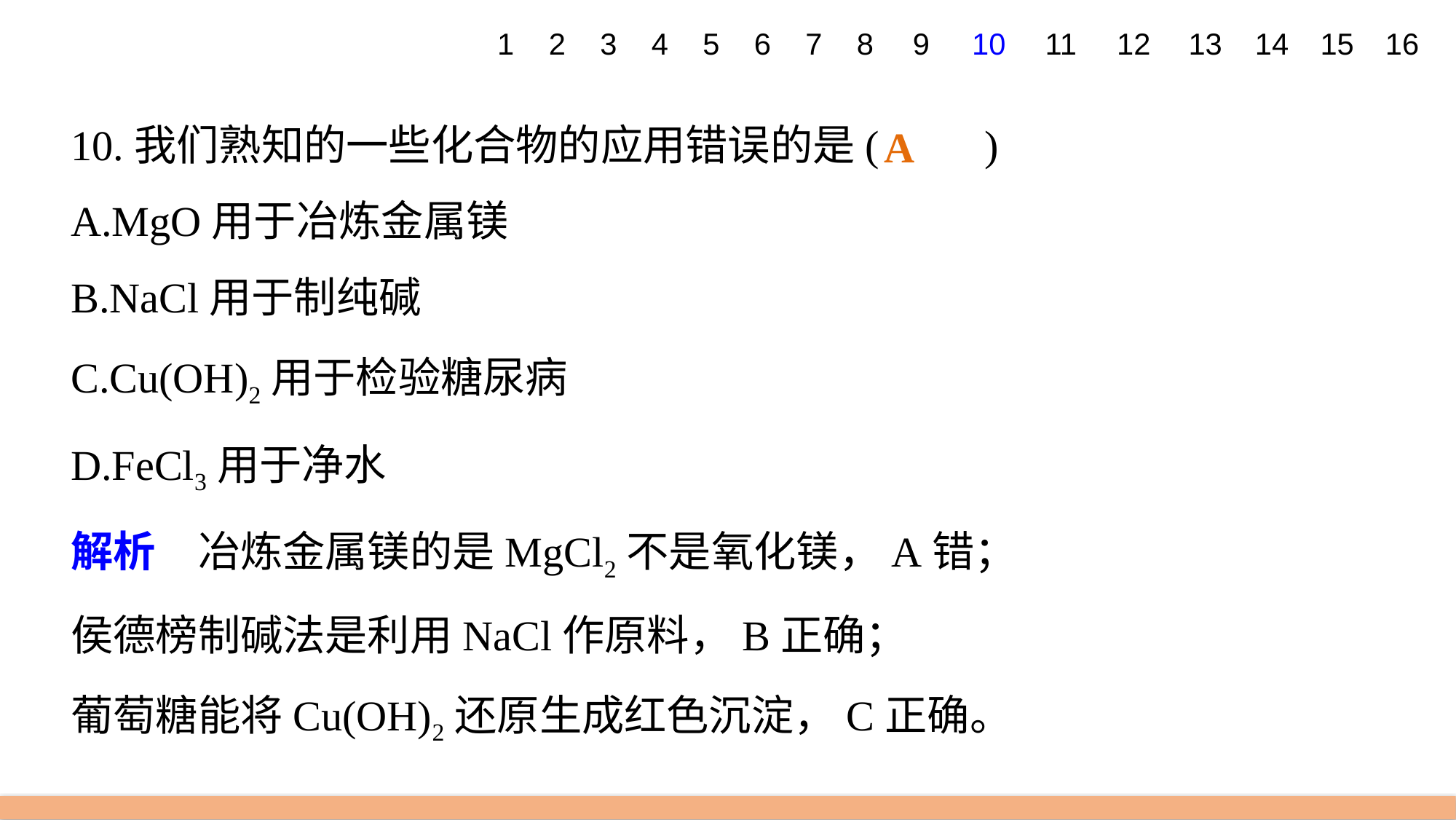

1
2
3
4
5
6
7
8
9
10
11
12
13
14
15
16
A
10.我们熟知的一些化合物的应用错误的是(　　)
A.MgO用于冶炼金属镁
B.NaCl用于制纯碱
C.Cu(OH)2用于检验糖尿病
D.FeCl3用于净水
解析　冶炼金属镁的是MgCl2不是氧化镁，A错；
侯德榜制碱法是利用NaCl作原料，B正确；
葡萄糖能将Cu(OH)2还原生成红色沉淀，C正确。